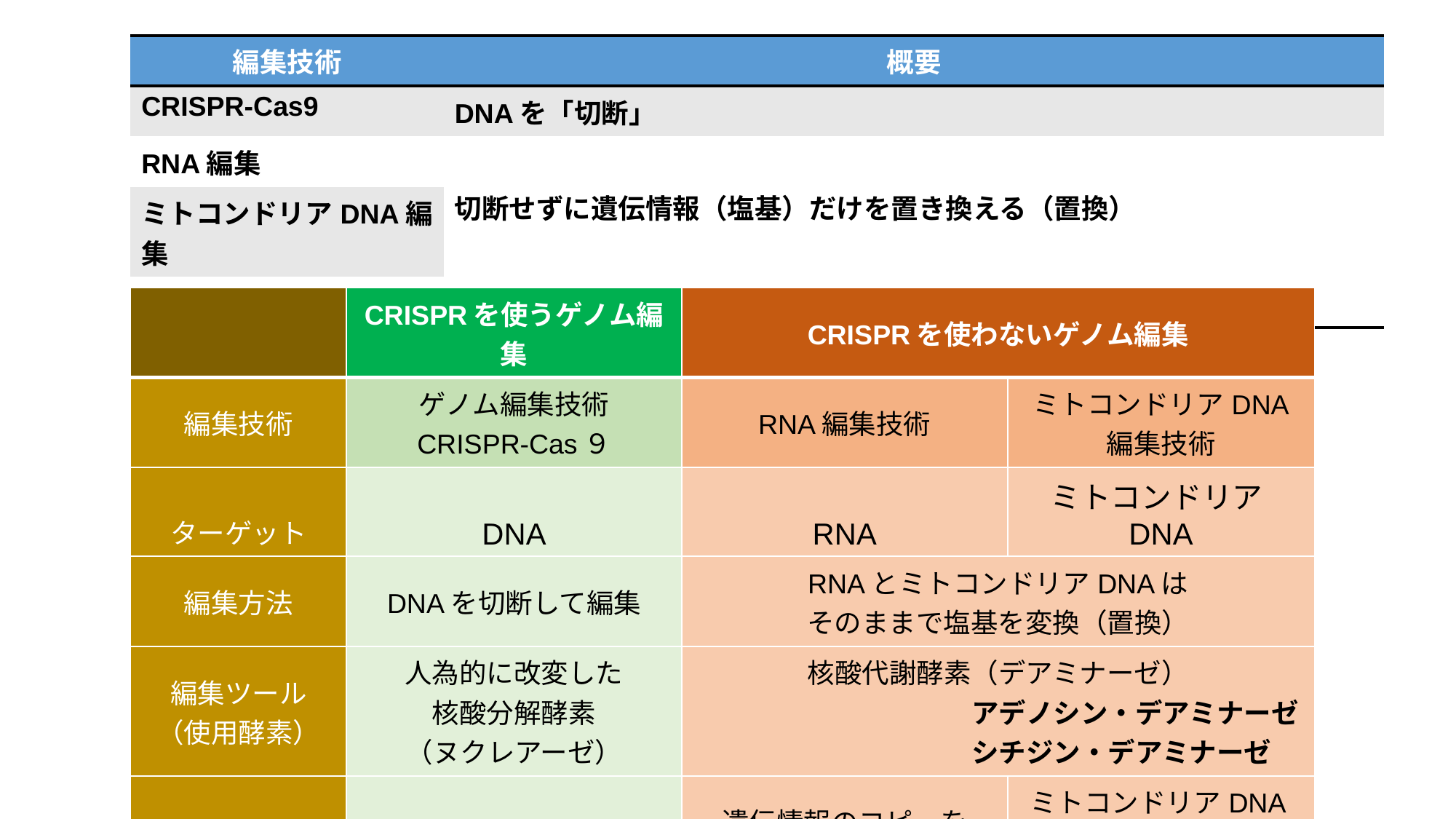

| 編集技術 | 概要 |
| --- | --- |
| CRISPR-Cas9 | DNAを「切断」 |
| RNA編集 | 切断せずに遺伝情報（塩基）だけを置き換える（置換） |
| ミトコンドリアDNA編集 |  |
| エピゲノム編集 | 「切断」もせず、「置換」もせずに遺伝子を制御 |
|  | CRISPRを使うゲノム編集 | CRISPRを使わないゲノム編集 |  |
| --- | --- | --- | --- |
| 編集技術 | ゲノム編集技術 CRISPR-Cas９ | RNA編集技術 | ミトコンドリアDNA 編集技術 |
| ターゲット | DNA | RNA | ミトコンドリアDNA |
| 編集方法 | DNAを切断して編集 | RNAとミトコンドリアDNAは そのままで塩基を変換（置換） |  |
| 編集ツール （使用酵素） | 人為的に改変した 核酸分解酵素 （ヌクレアーゼ） | 核酸代謝酵素（デアミナーゼ） 　　　　　　　　　　 アデノシン・デアミナーゼ 　　　　　　　　　　 シチジン・デアミナーゼ |  |
| 備考 | 意図しない遺伝子が 編集される欠点があるが 現在克服するための 研究開発が進捗 | 遺伝情報のコピーを 編集対象とするため DNAに対する 恒久的影響を排除 | ミトコンドリアDNAの 編集技術により ミトコンドリア病などの難病治療に光明 |